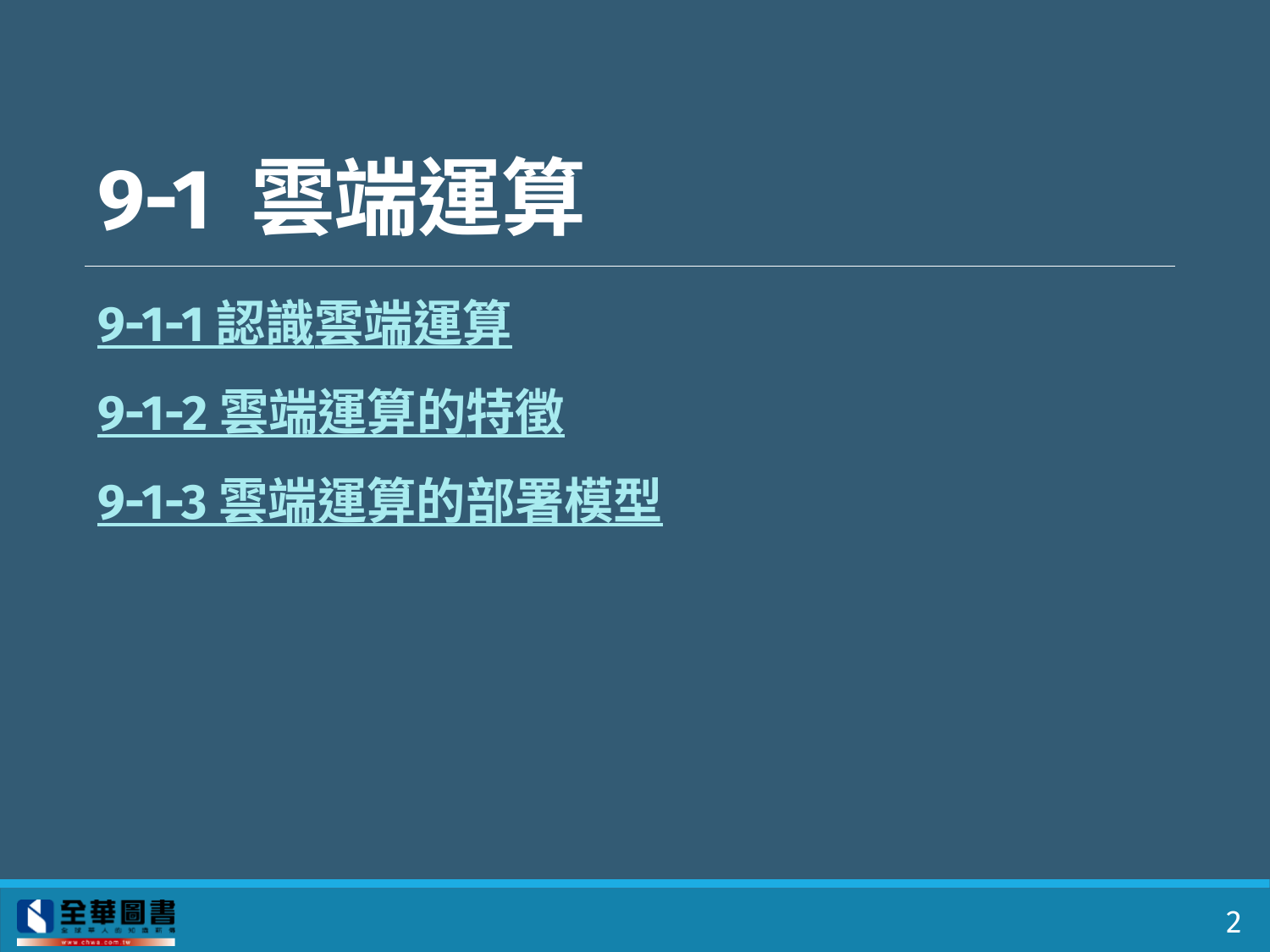

# 9-1 雲端運算
9-1-1 認識雲端運算
9-1-2 雲端運算的特徵
9-1-3 雲端運算的部署模型
2